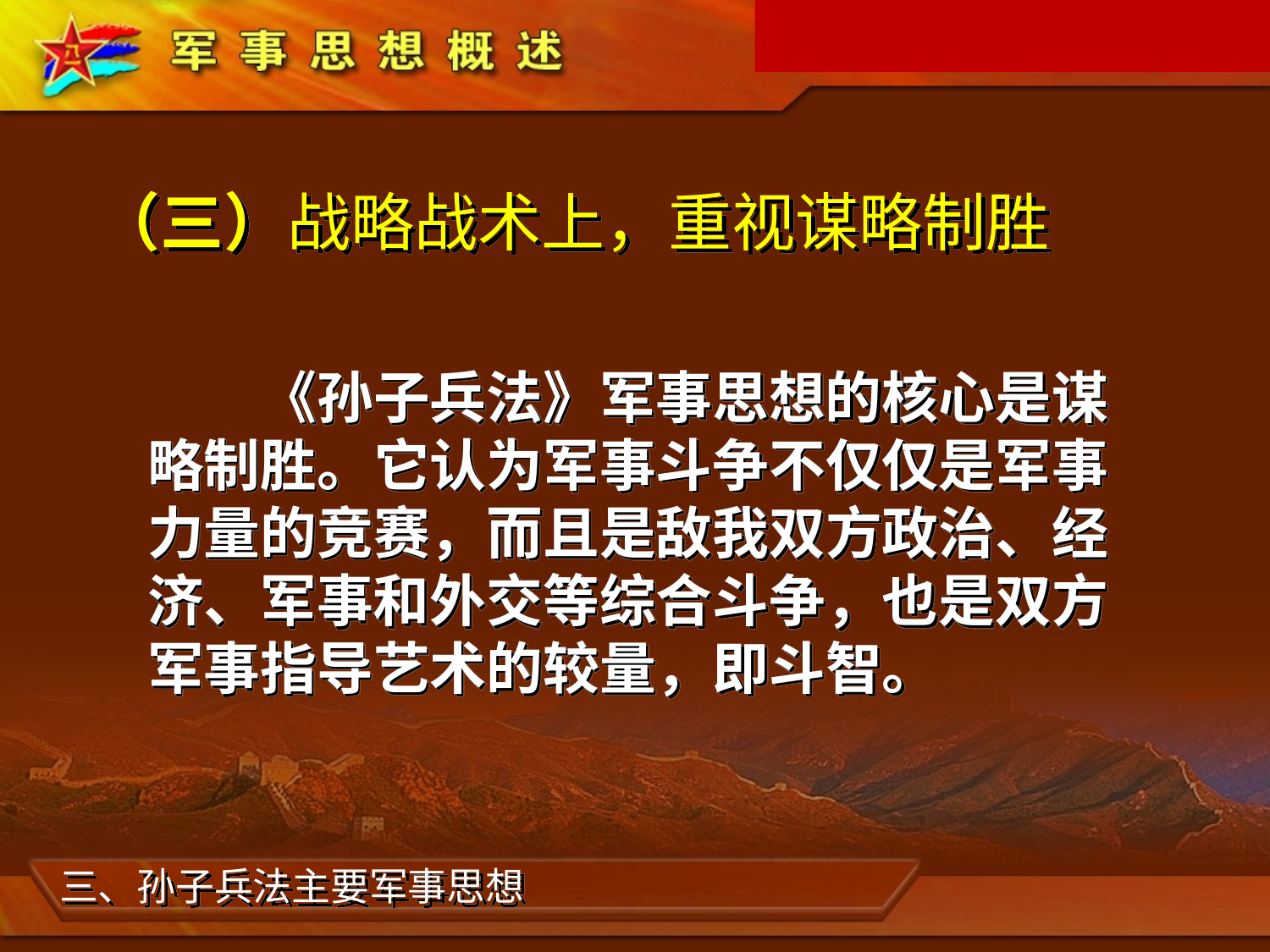

（三）战略战术上，重视谋略制胜
　　《孙子兵法》军事思想的核心是谋略制胜。它认为军事斗争不仅仅是军事力量的竞赛，而且是敌我双方政治、经济、军事和外交等综合斗争，也是双方军事指导艺术的较量，即斗智。
三、孙子兵法主要军事思想